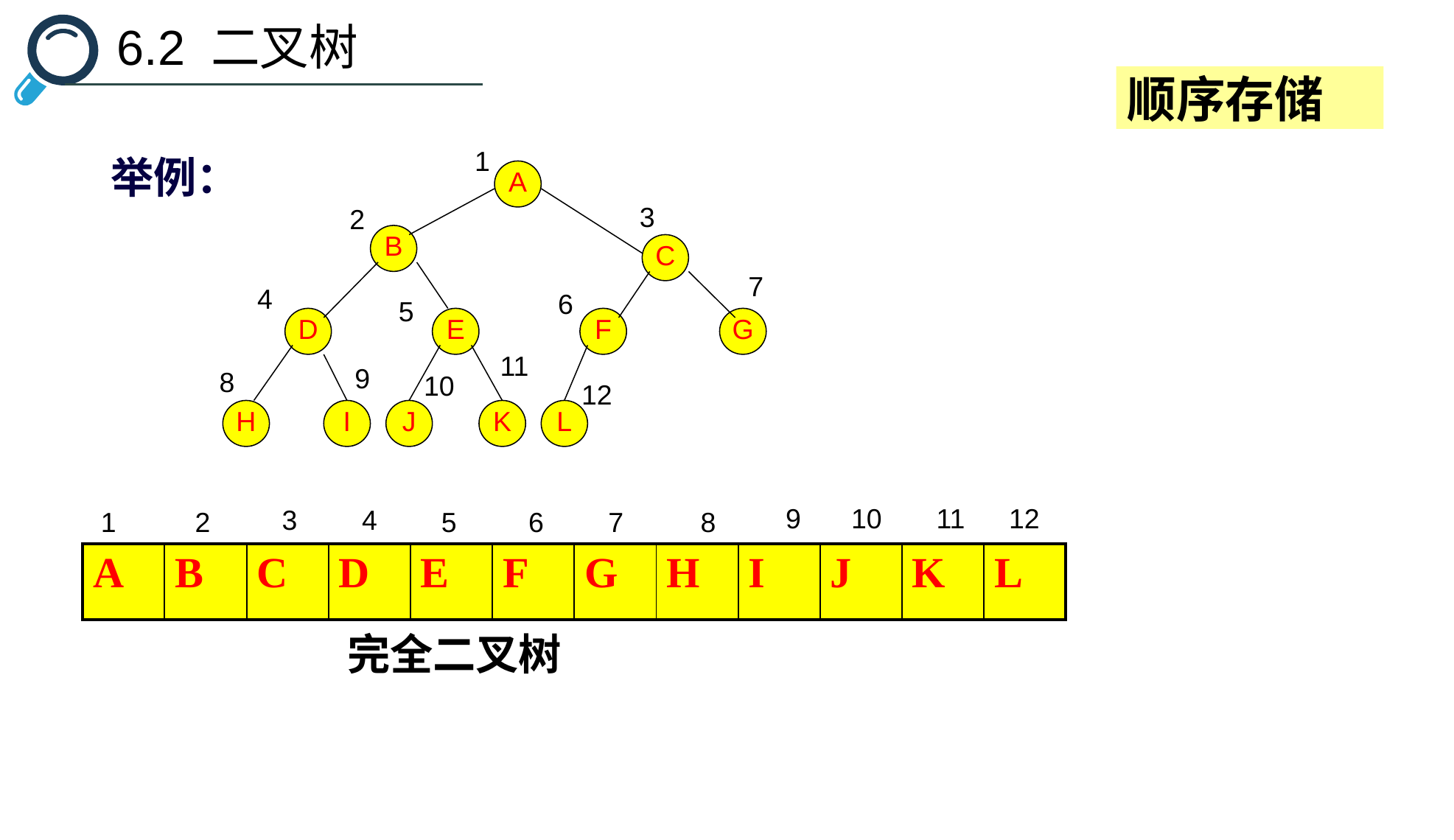

6.2 二叉树
顺序存储
举例：
1
A

B
C

D
E
F
G

H
I
J
K
L
3
2
7
4
6
5
11
9
8
10
12
9
10
11
12
3
4
2
5
6
7
8
1
| A | B | C | D | E | F | G | H | I | J | K | L |
| --- | --- | --- | --- | --- | --- | --- | --- | --- | --- | --- | --- |
完全二叉树